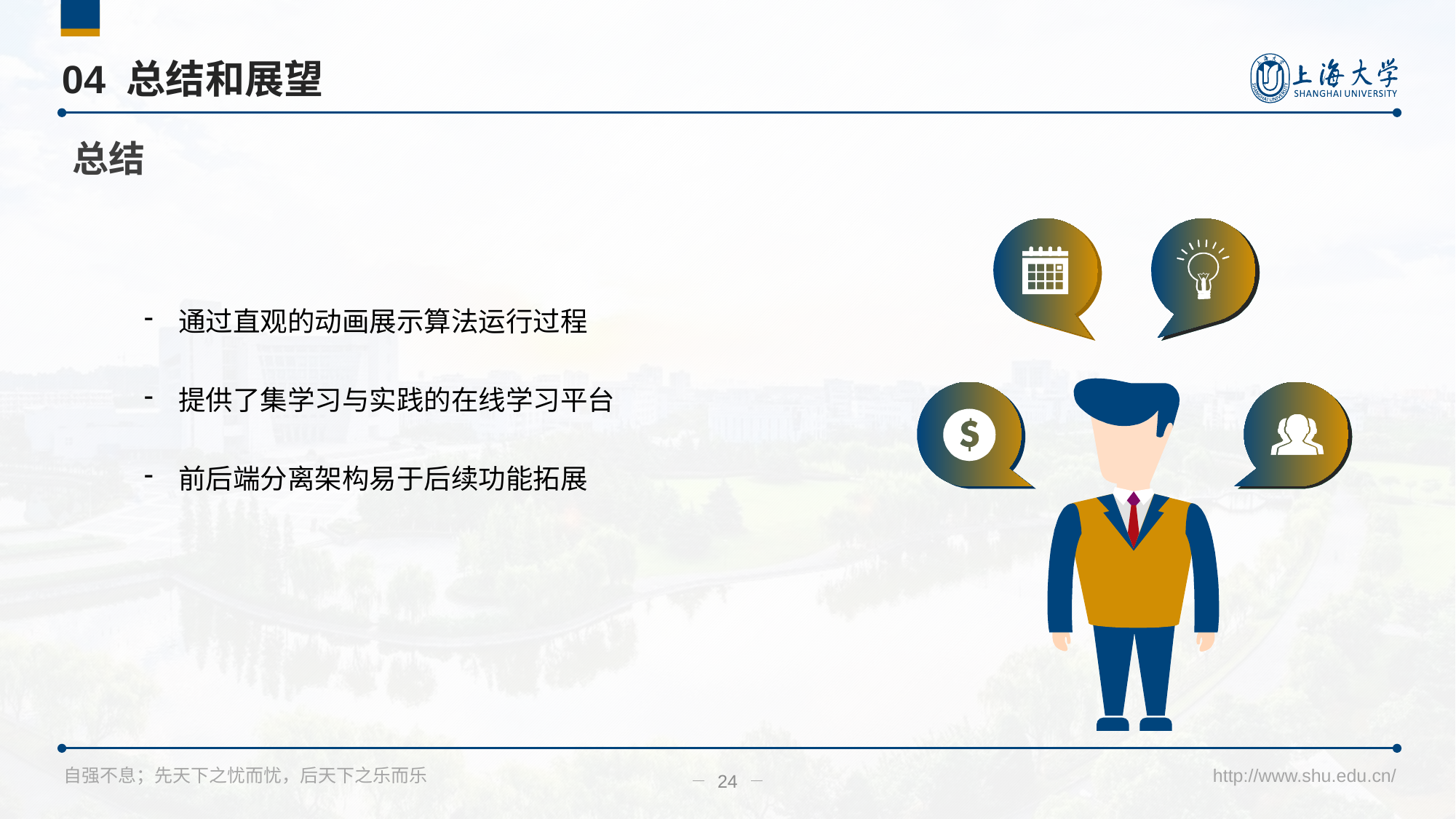

# 04 总结和展望
总结

通过直观的动画展示算法运行过程

提供了集学习与实践的在线学习平台

前后端分离架构易于后续功能拓展

24